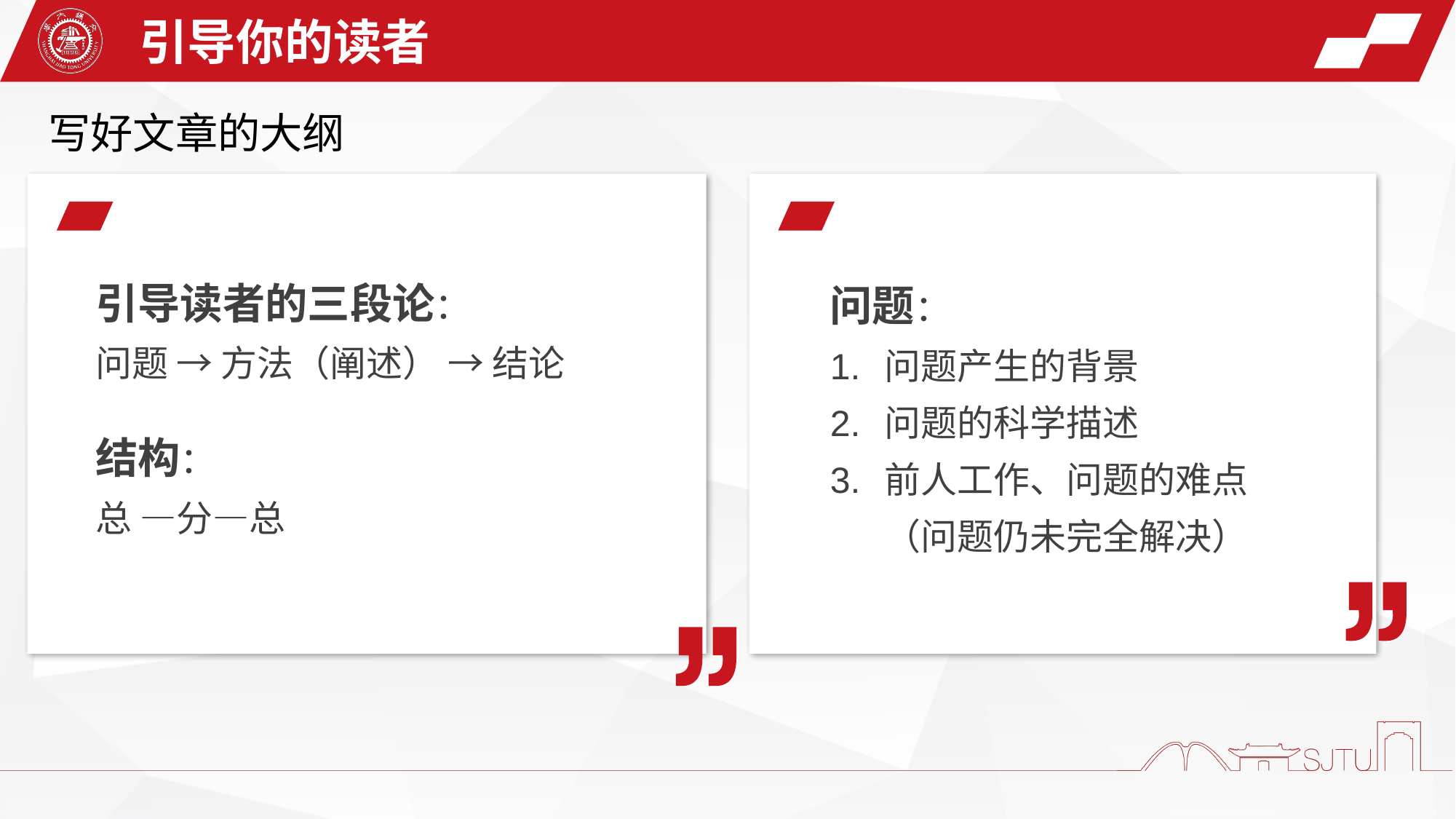

引导你的读者
写好文章的大纲

引导读者的三段论：
问题 → 方法（阐述） → 结论
问题：
问题产生的背景
问题的科学描述
前人工作、问题的难点（问题仍未完全解决）
结构：
总 —分—总